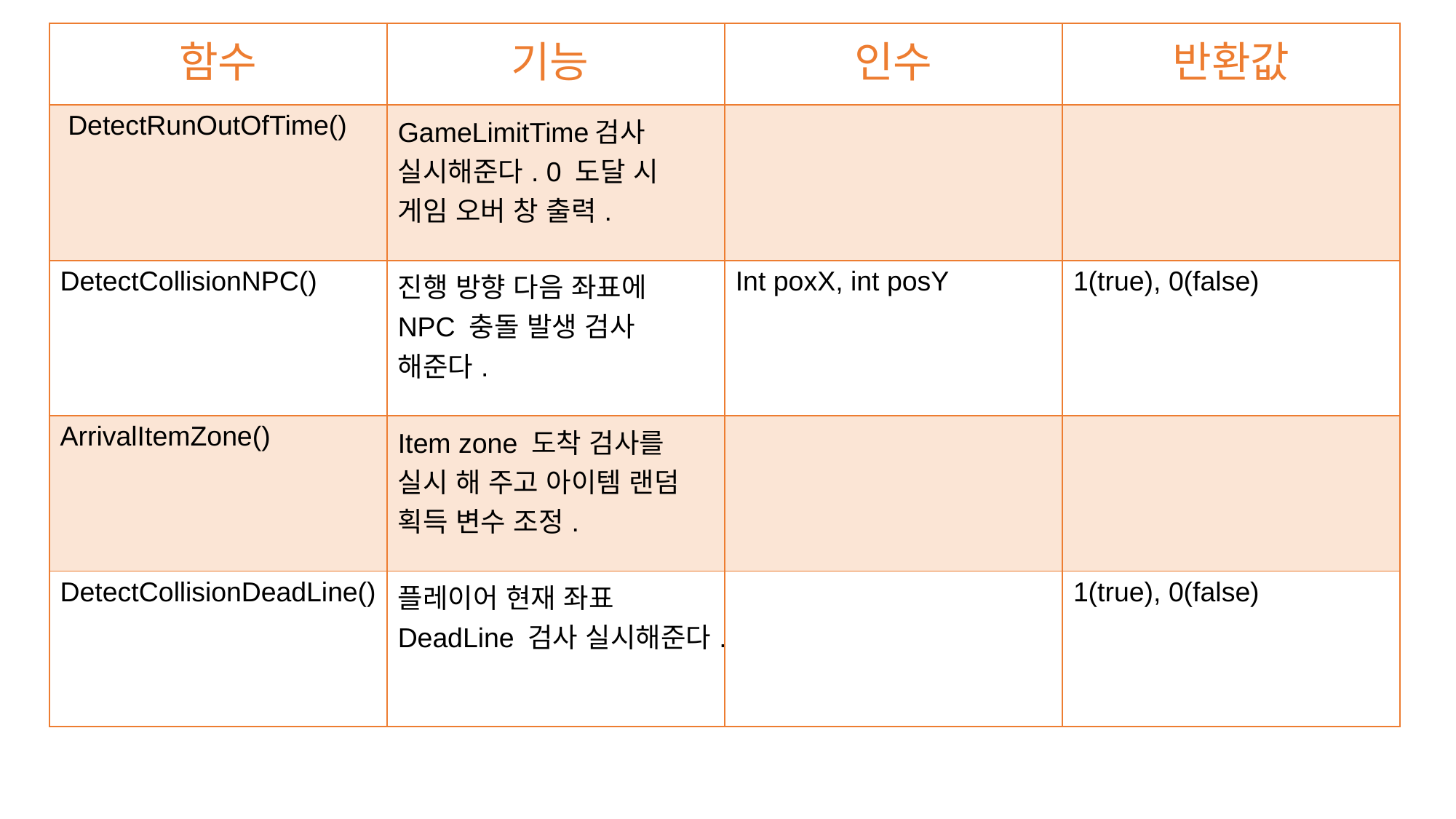

| 함수 | 기능 | 인수 | 반환값 |
| --- | --- | --- | --- |
| DetectRunOutOfTime() | GameLimitTime검사 실시해준다. 0 도달 시 게임 오버 창 출력. |  |  |
| DetectCollisionNPC() | 진행 방향 다음 좌표에 NPC 충돌 발생 검사 해준다. | Int poxX, int posY | 1(true), 0(false) |
| ArrivalItemZone() | Item zone 도착 검사를 실시 해 주고 아이템 랜덤 획득 변수 조정. |  |  |
| DetectCollisionDeadLine() | 플레이어 현재 좌표 DeadLine 검사 실시해준다. |  | 1(true), 0(false) |